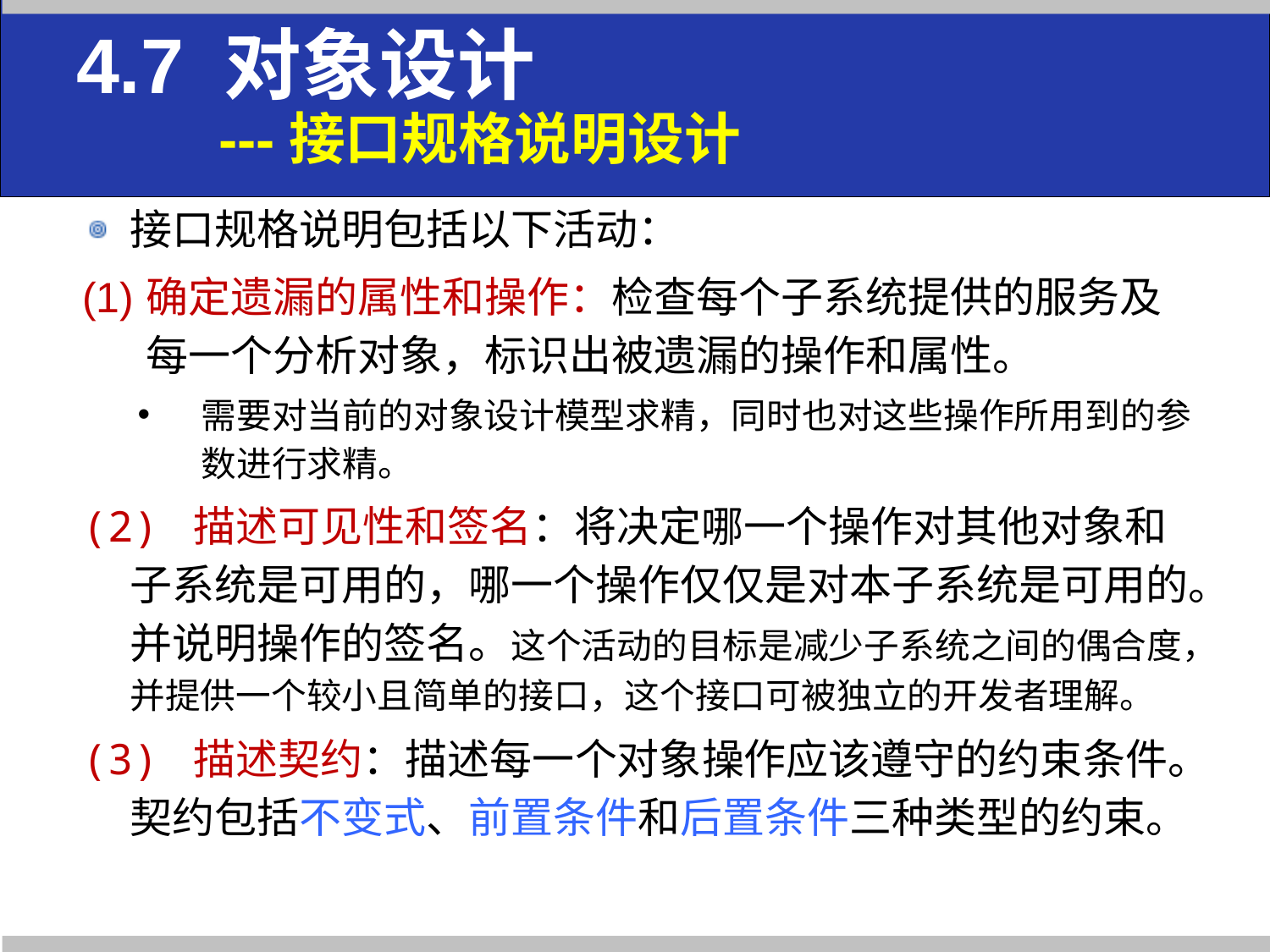

4.7 对象设计
          ---接口规格说明设计
接口规格说明包括以下活动：
确定遗漏的属性和操作：检查每个子系统提供的服务及每一个分析对象，标识出被遗漏的操作和属性。
需要对当前的对象设计模型求精，同时也对这些操作所用到的参数进行求精。
(2) 描述可见性和签名：将决定哪一个操作对其他对象和子系统是可用的，哪一个操作仅仅是对本子系统是可用的。并说明操作的签名。这个活动的目标是减少子系统之间的偶合度，并提供一个较小且简单的接口，这个接口可被独立的开发者理解。
(3) 描述契约：描述每一个对象操作应该遵守的约束条件。契约包括不变式、前置条件和后置条件三种类型的约束。
632